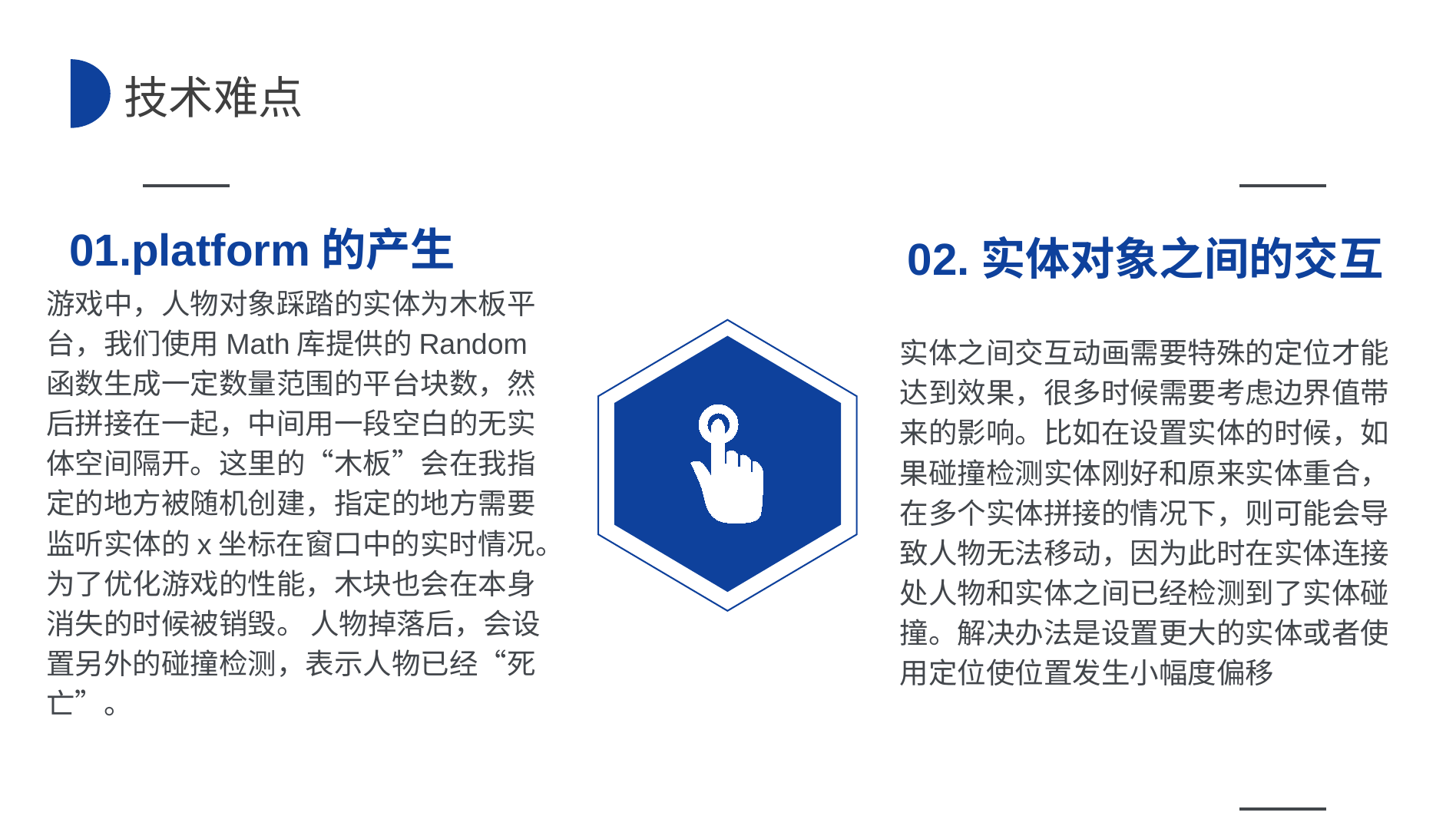

技术难点

01.platform的产生
02.实体对象之间的交互
游戏中，人物对象踩踏的实体为木板平台，我们使用Math库提供的Random函数生成一定数量范围的平台块数，然后拼接在一起，中间用一段空白的无实体空间隔开。这里的“木板”会在我指定的地方被随机创建，指定的地方需要监听实体的x坐标在窗口中的实时情况。为了优化游戏的性能，木块也会在本身消失的时候被销毁。 人物掉落后，会设置另外的碰撞检测，表示人物已经“死亡”。

实体之间交互动画需要特殊的定位才能达到效果，很多时候需要考虑边界值带来的影响。比如在设置实体的时候，如果碰撞检测实体刚好和原来实体重合，在多个实体拼接的情况下，则可能会导致人物无法移动，因为此时在实体连接处人物和实体之间已经检测到了实体碰撞。解决办法是设置更大的实体或者使用定位使位置发生小幅度偏移